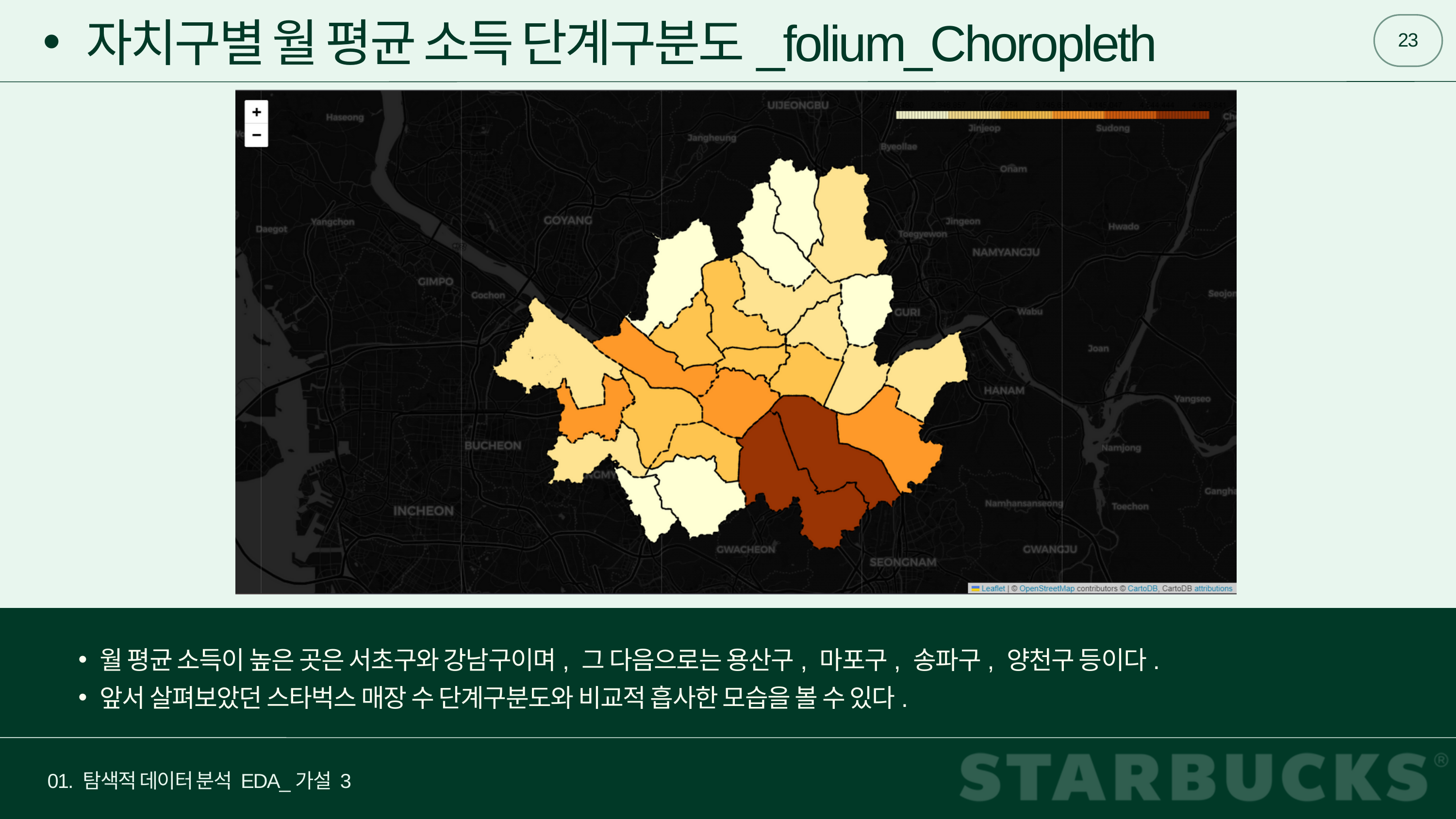

23
자치구별 월 평균 소득 단계구분도_folium_Choropleth

월 평균 소득이 높은 곳은 서초구와 강남구이며, 그 다음으로는 용산구, 마포구, 송파구, 양천구 등이다.
앞서 살펴보았던 스타벅스 매장 수 단계구분도와 비교적 흡사한 모습을 볼 수 있다.

01. 탐색적 데이터 분석 EDA_가설 3